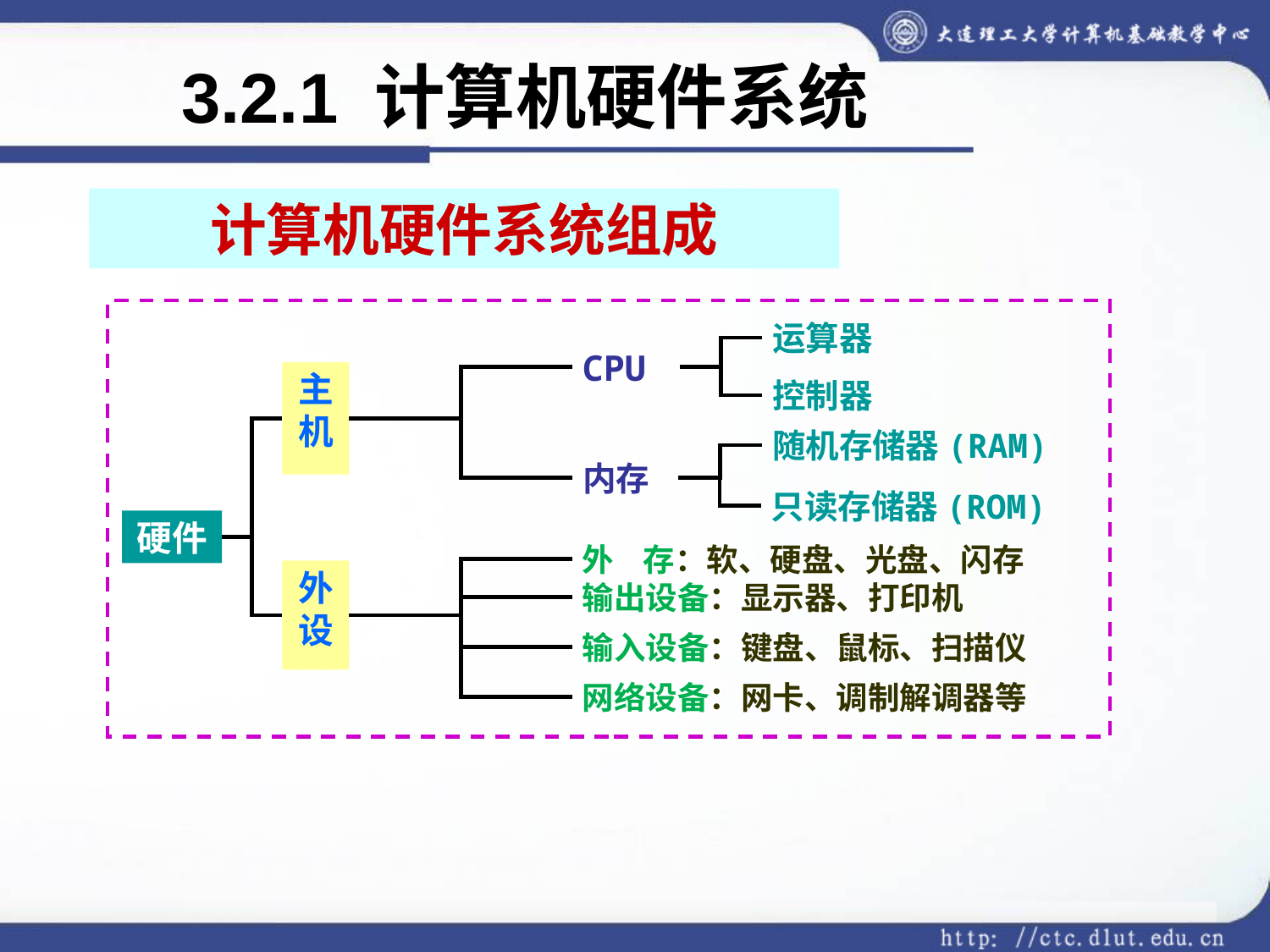

# 3.2.1 计算机硬件系统
计算机硬件系统组成

运算器
CPU
主机
控制器
随机存储器(RAM)
内存
只读存储器(ROM)
硬件
外    存：软、硬盘、光盘、闪存
外设
输出设备：显示器、打印机
输入设备：键盘、鼠标、扫描仪
网络设备：网卡、调制解调器等